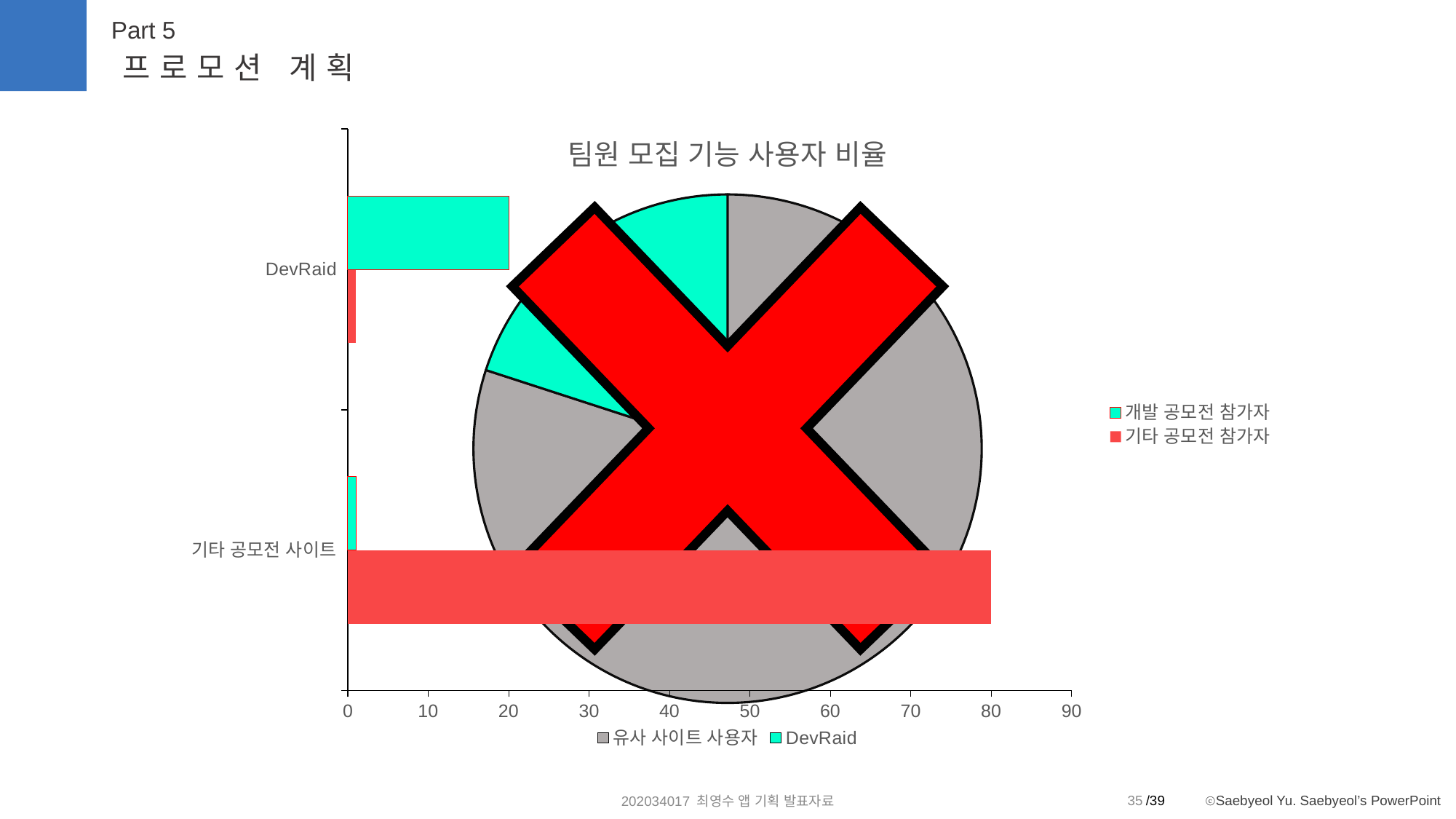

Part 5
프로모션 계획

### Chart: 팀원 모집 기능 사용자 비율

| Category | 사용자 비율 |
|---|---|
| 유사 사이트 사용자 | 80.0 |
| DevRaid | 20.0 |

### Chart

| Category | 기타 공모전 참가자 | 개발 공모전 참가자 |
|---|---|---|
| 기타 공모전 사이트 | 80.0 | 1.0 |
| DevRaid | 1.0 | 20.0 |
35
202034017 최영수 앱 기획 발표자료